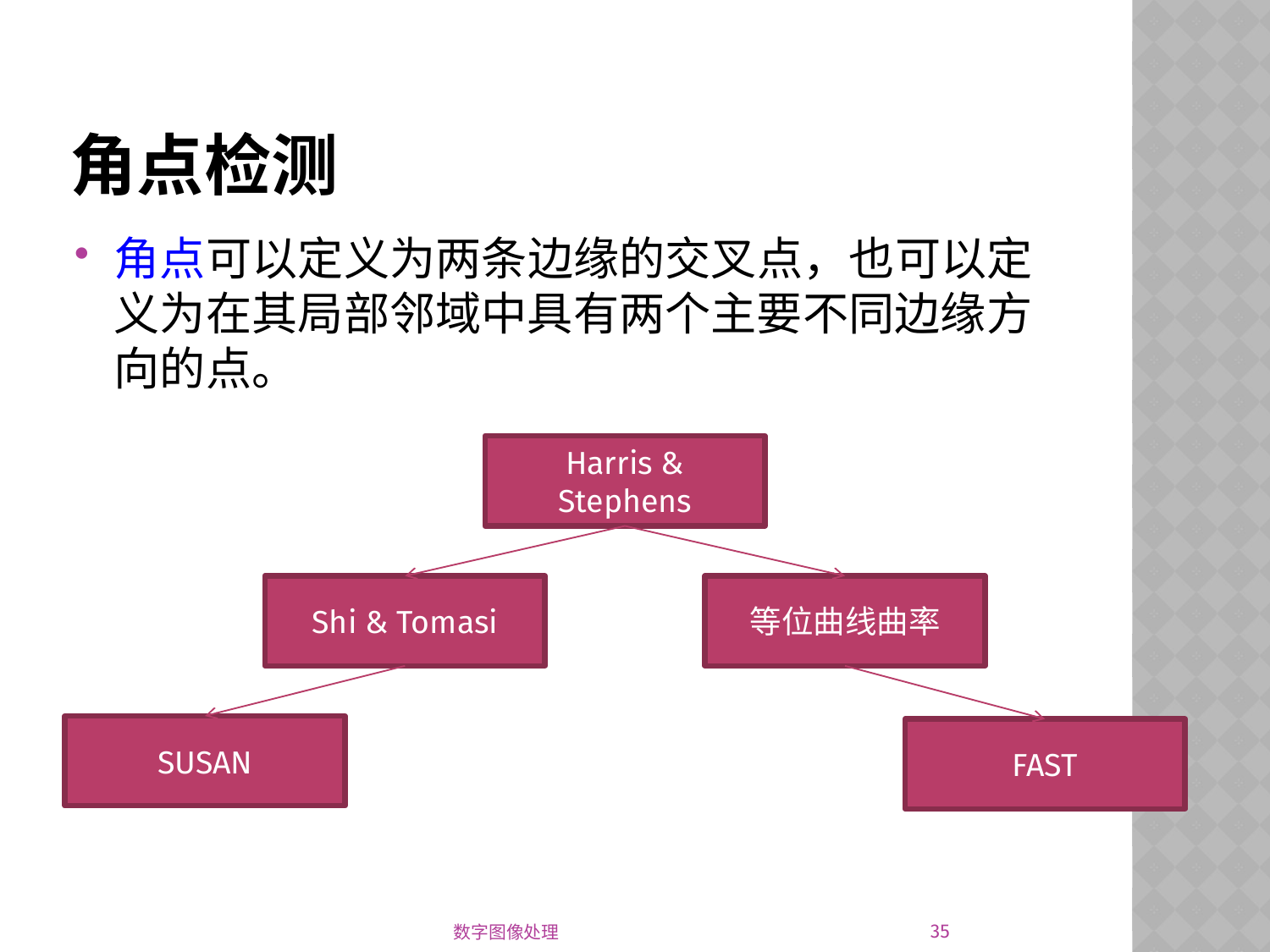

# 角点检测
角点可以定义为两条边缘的交叉点，也可以定义为在其局部邻域中具有两个主要不同边缘方向的点。
Harris & Stephens
Shi & Tomasi
等位曲线曲率
SUSAN
FAST
35
数字图像处理